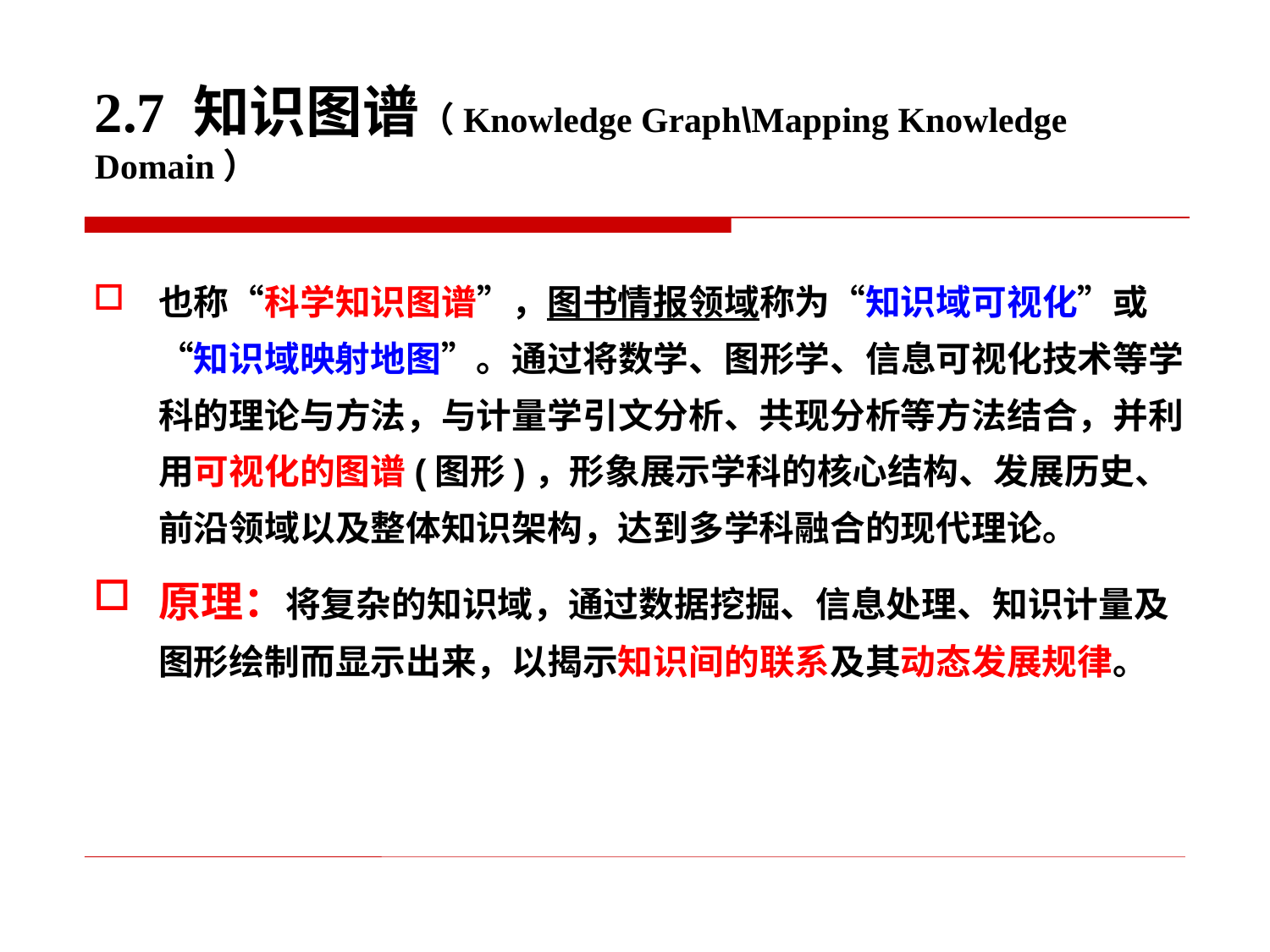

2.7 知识图谱（Knowledge Graph\Mapping Knowledge Domain）
也称“科学知识图谱”，图书情报领域称为“知识域可视化”或“知识域映射地图”。通过将数学、图形学、信息可视化技术等学科的理论与方法，与计量学引文分析、共现分析等方法结合，并利用可视化的图谱(图形)，形象展示学科的核心结构、发展历史、前沿领域以及整体知识架构，达到多学科融合的现代理论。
原理：将复杂的知识域，通过数据挖掘、信息处理、知识计量及图形绘制而显示出来，以揭示知识间的联系及其动态发展规律。